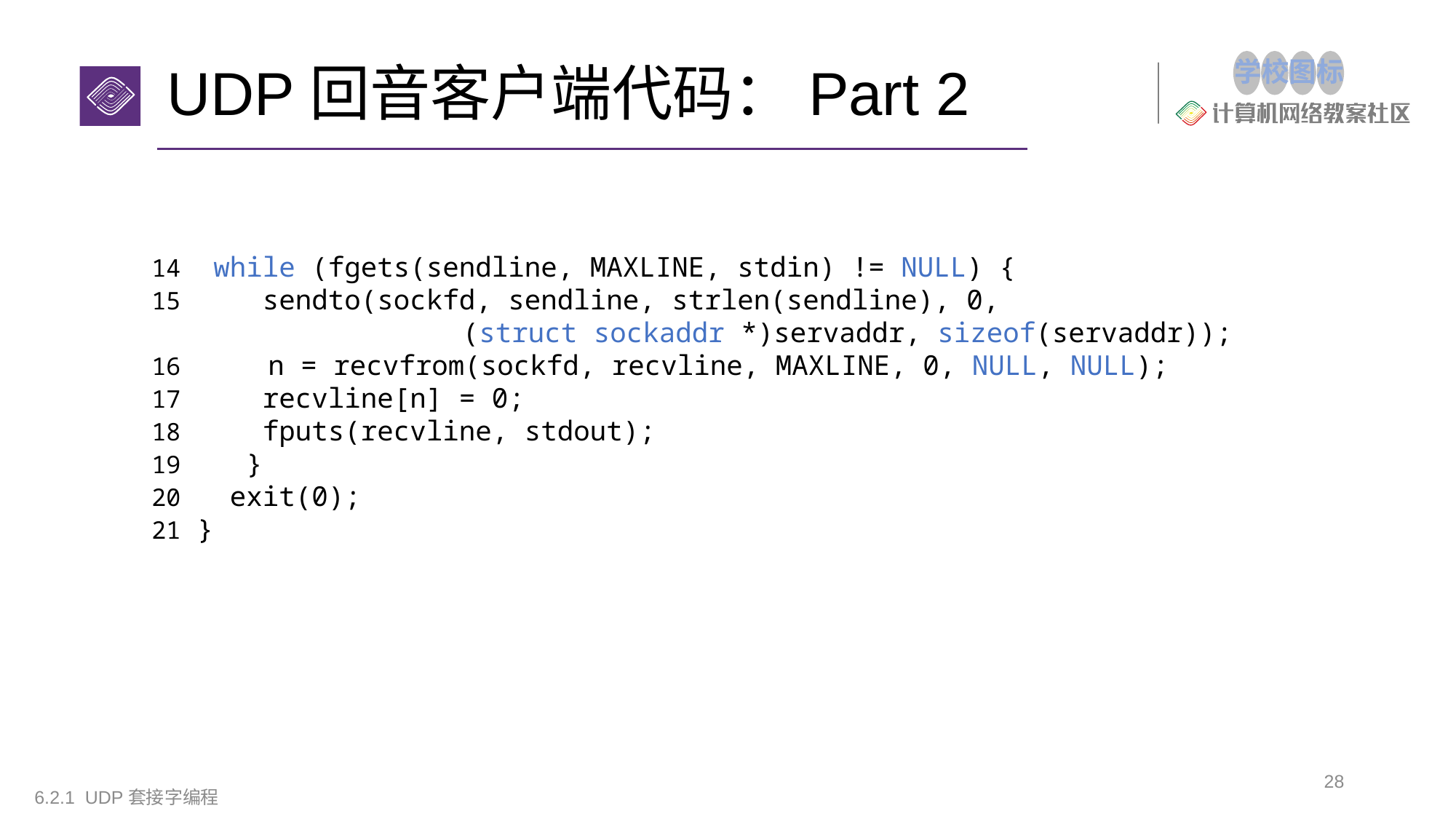

# UDP回音客户端代码：Part 2
14  while (fgets(sendline, MAXLINE, stdin) != NULL) {
15     sendto(sockfd, sendline, strlen(sendline), 0,
                   (struct sockaddr *)servaddr, sizeof(servaddr));
16      n = recvfrom(sockfd, recvline, MAXLINE, 0, NULL, NULL);
17     recvline[n] = 0;
18     fputs(recvline, stdout);
19    }
20   exit(0);
21 }
28
6.2.1  UDP套接字编程